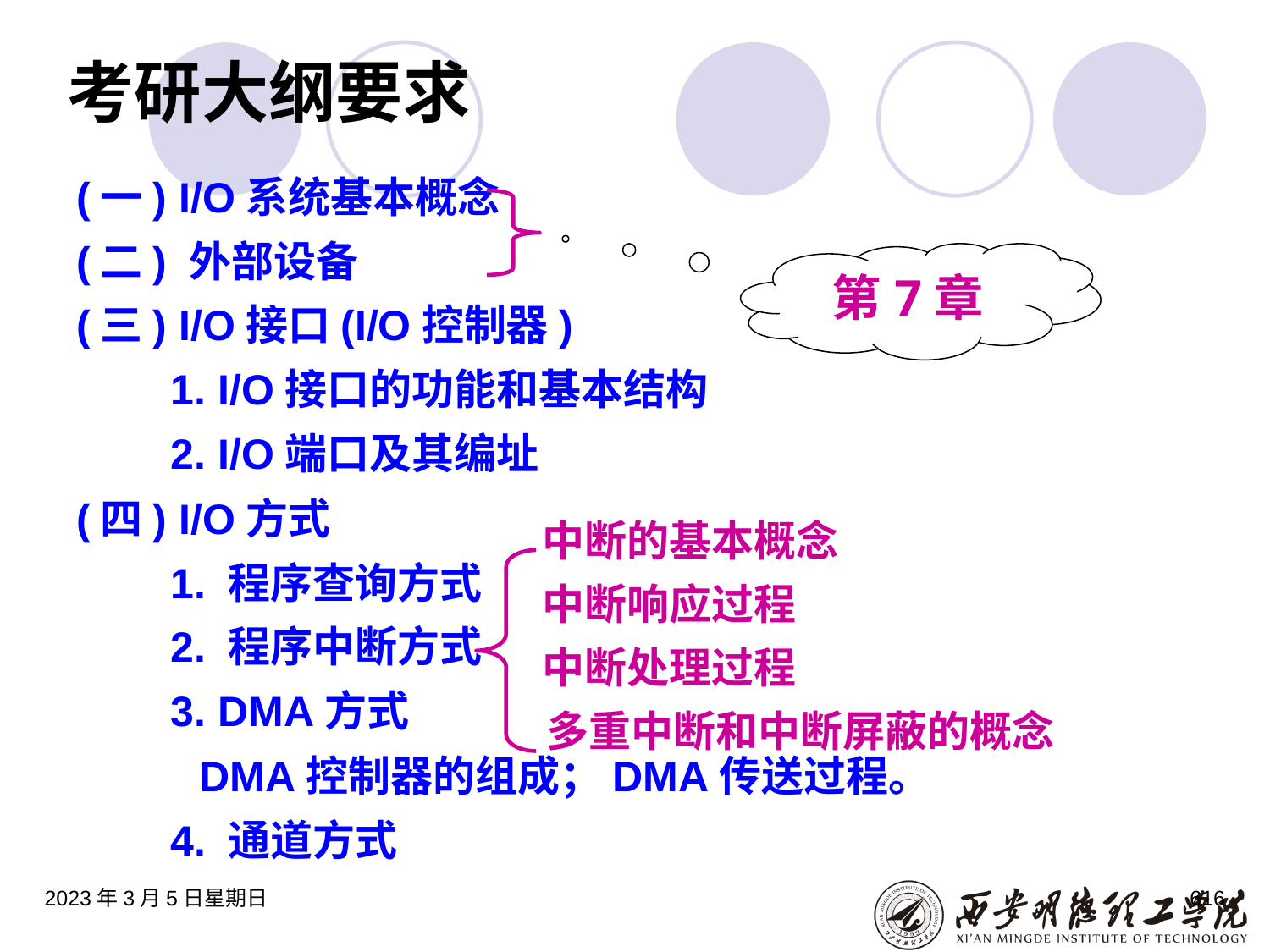

# 考研大纲要求
(一) I/O系统基本概念
(二) 外部设备
(三) I/O接口(I/O控制器)
　　1. I/O接口的功能和基本结构
　　2. I/O端口及其编址
(四) I/O方式
　　1. 程序查询方式
　　2. 程序中断方式
　　3. DMA方式
　　   DMA控制器的组成；DMA传送过程。
　　4. 通道方式

第7章
中断的基本概念

中断响应过程
中断处理过程
多重中断和中断屏蔽的概念
2023年3月5日星期日
616